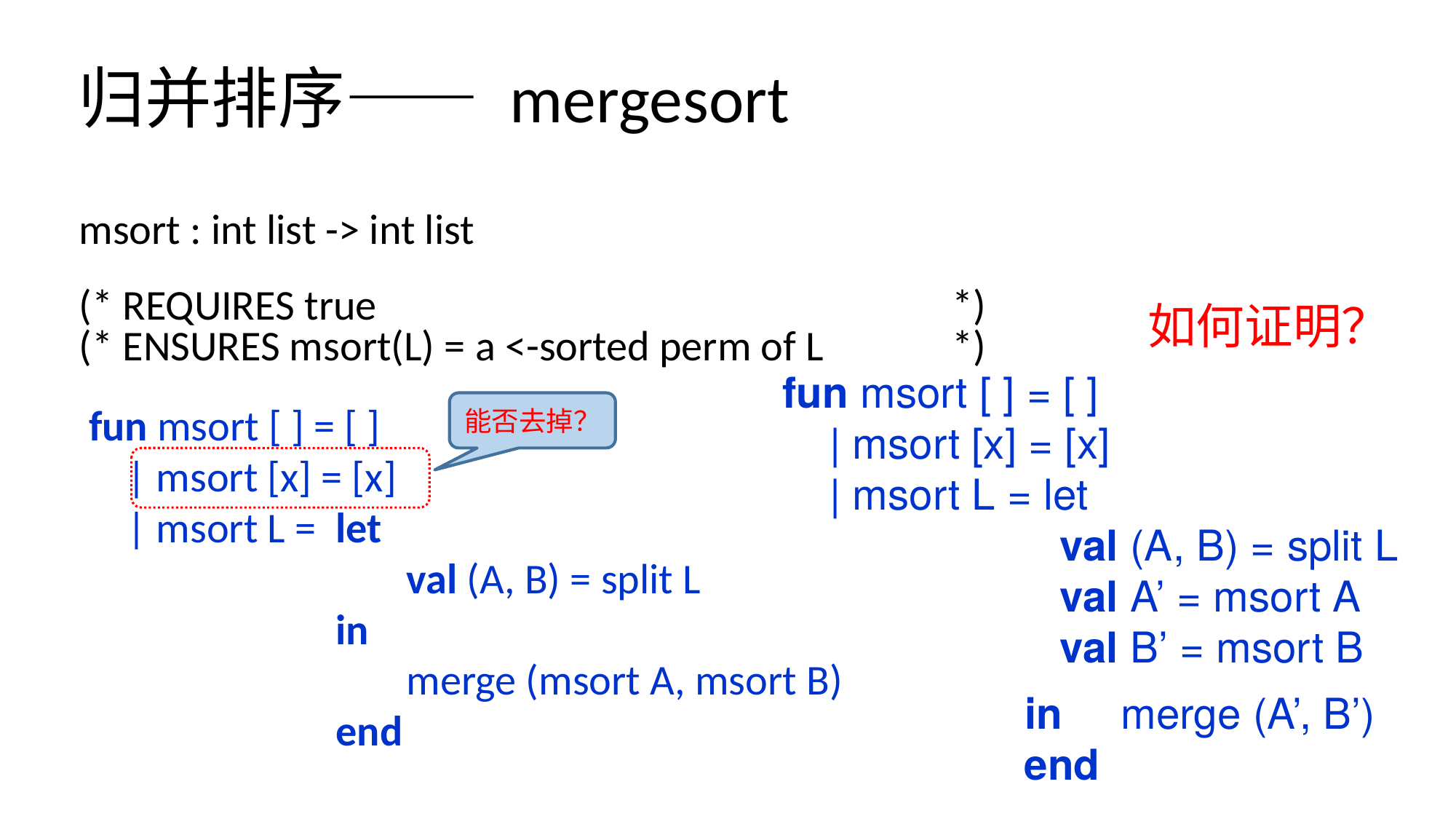

# 归并排序—— mergesort
msort : int list -> int list

(* REQUIRES true 						*)
(* ENSURES msort(L) = a <-sorted perm of L 		*)

 fun msort [ ] = [ ]
     | msort [x] = [x]
     | msort L =  let
			val (A, B) = split L
		    in
			merge (msort A, msort B)
		    end
如何证明？
fun msort [ ] = [ ]
    | msort [x] = [x]
    | msort L = let
		     val (A, B) = split L
		     val A’ = msort A
		     val B’ = msort B
		  in     merge (A’, B’)
		  end
能否去掉？